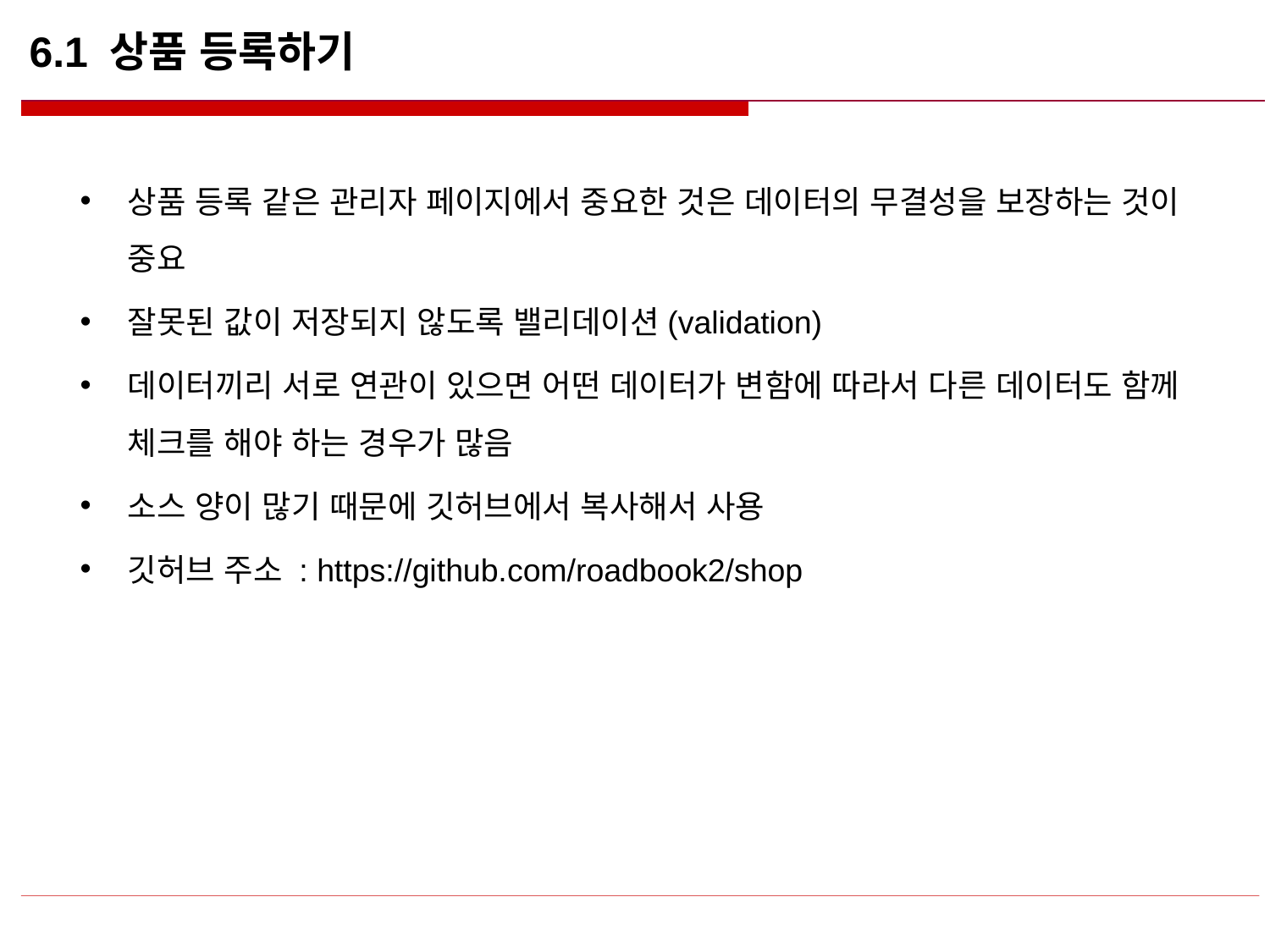

# 6.1 상품 등록하기
상품 등록 같은 관리자 페이지에서 중요한 것은 데이터의 무결성을 보장하는 것이 중요
잘못된 값이 저장되지 않도록 밸리데이션(validation)
데이터끼리 서로 연관이 있으면 어떤 데이터가 변함에 따라서 다른 데이터도 함께 체크를 해야 하는 경우가 많음
소스 양이 많기 때문에 깃허브에서 복사해서 사용
깃허브 주소 : https://github.com/roadbook2/shop